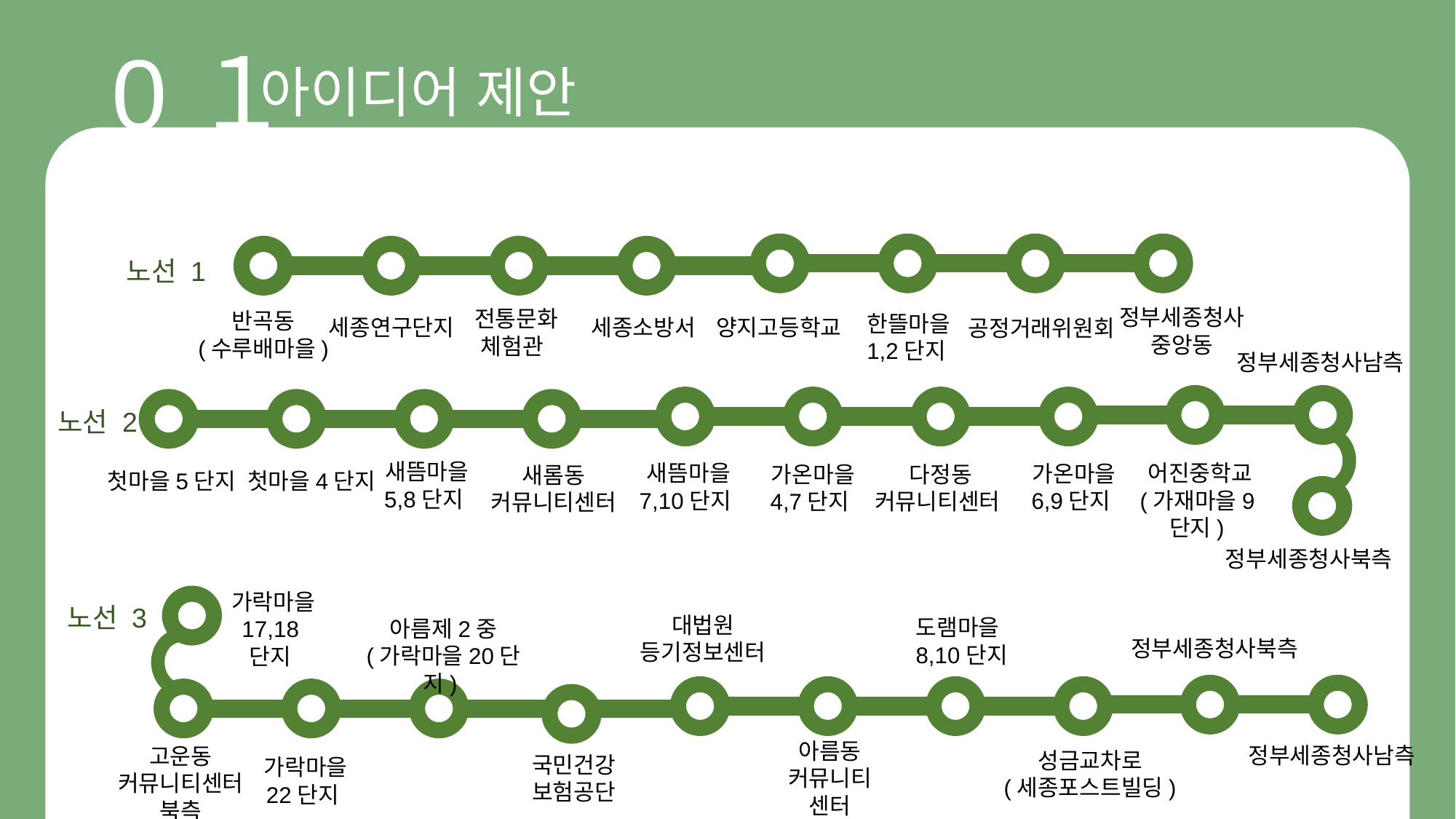

0１
아이디어 제안

노선 1

정부세종청사
중앙동
전통문화
 체험관
반곡동
(수루배마을)
한뜰마을
1,2단지
양지고등학교
세종연구단지
세종소방서
공정거래위원회
정부세종청사남측

노선 2

새뜸마을
5,8단지
새뜸마을
7,10단지
어진중학교
(가재마을9단지)
가온마을
6,9단지
다정동
커뮤니티센터
가온마을
4,7단지
새롬동
커뮤니티센터
첫마을5단지
첫마을4단지

정부세종청사북측
가락마을
17,18단지

노선 3
대법원
등기정보센터
도램마을
8,10단지
아름제2중
(가락마을20단지)
정부세종청사북측

아름동
커뮤니티
센터
정부세종청사남측
고운동
커뮤니티센터
북측
성금교차로
(세종포스트빌딩)
국민건강
보험공단
가락마을
22단지